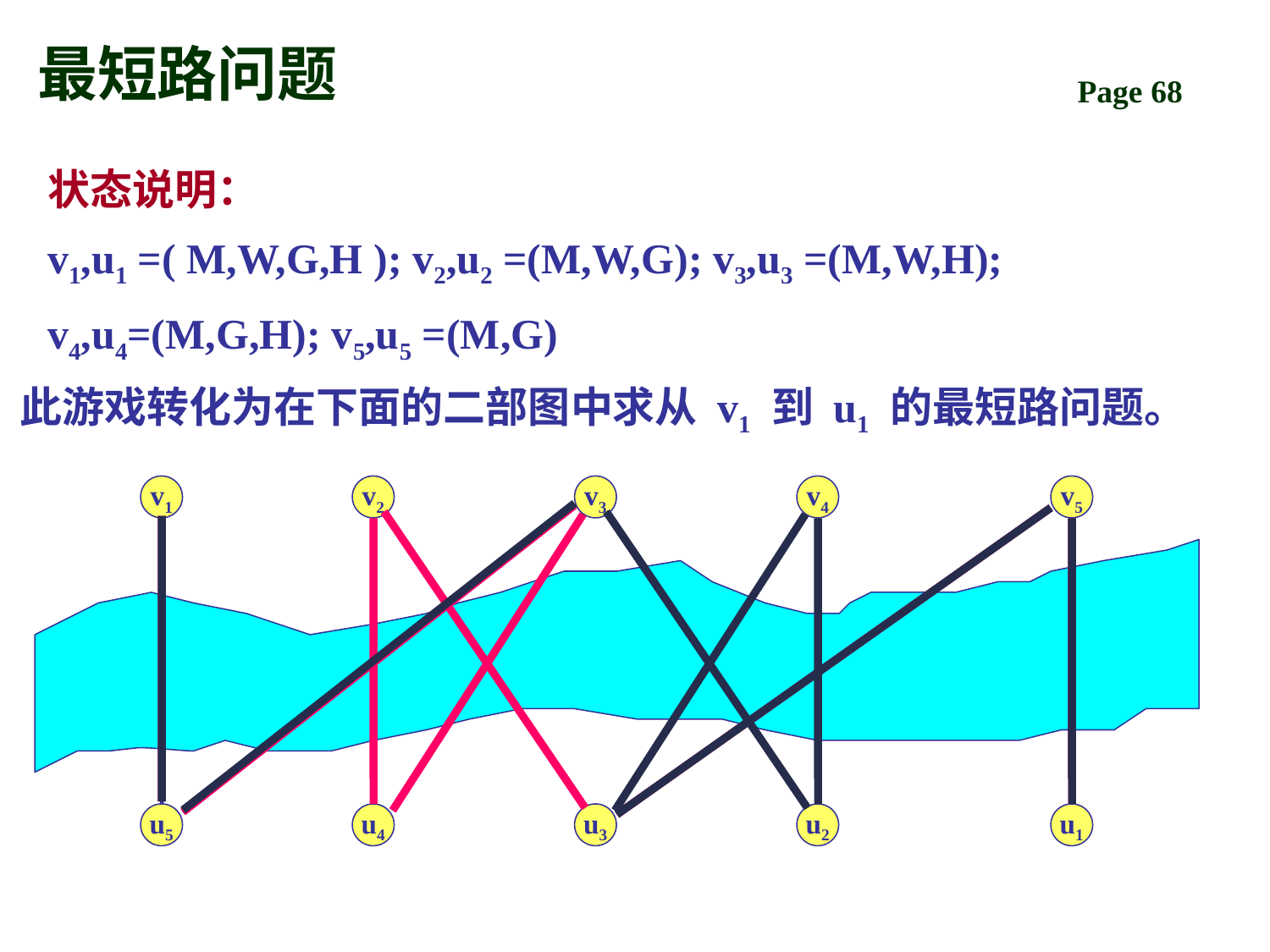

# 最短路问题
状态说明：
v1,u1 =( M,W,G,H ); v2,u2 =(M,W,G); v3,u3 =(M,W,H);
v4,u4=(M,G,H); v5,u5 =(M,G)
此游戏转化为在下面的二部图中求从 v1 到 u1 的最短路问题。
v1
v2
v3
v4
v5

u5
u4
u3
u2
u1